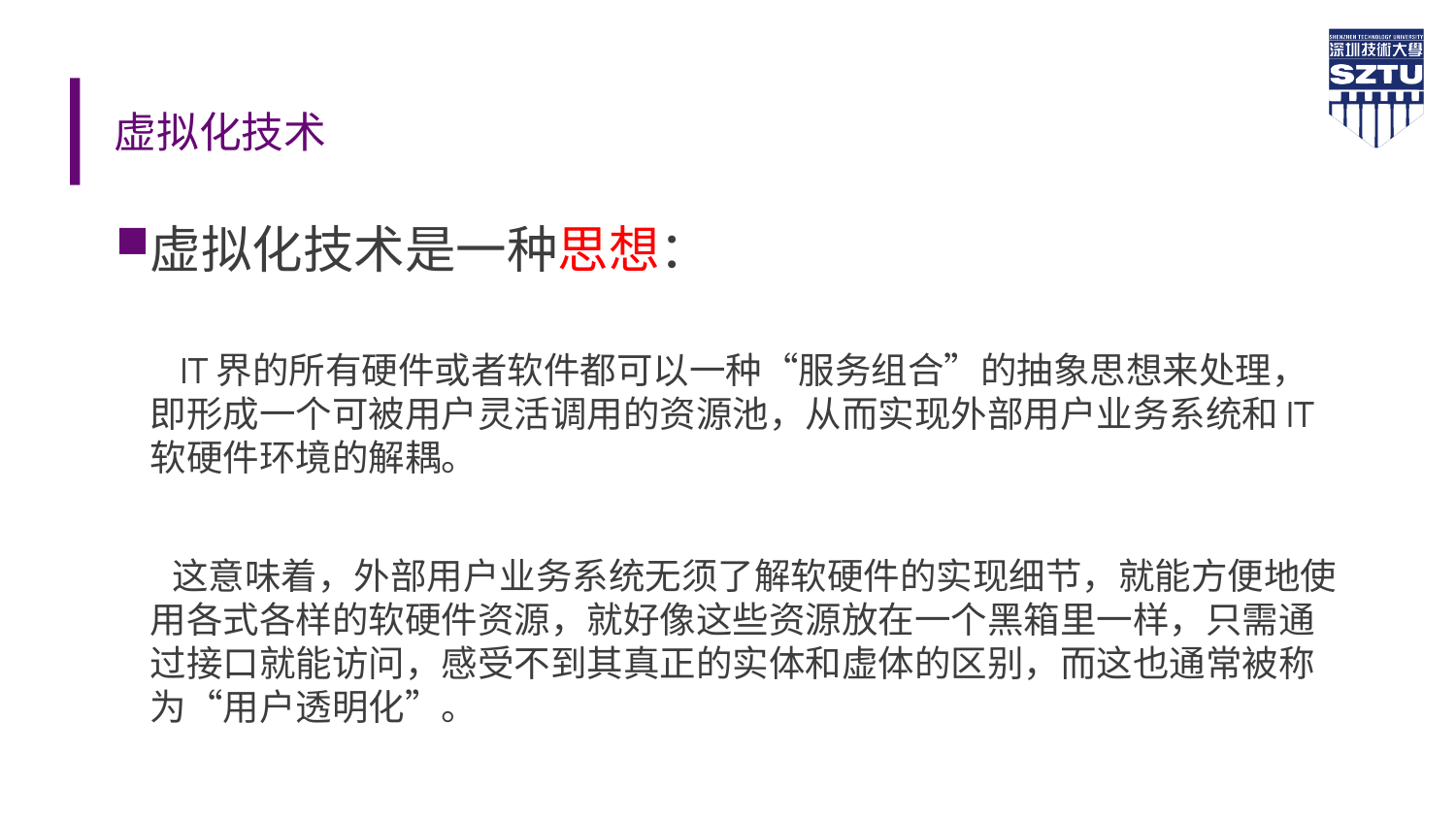

# 虚拟化技术
虚拟化技术是一种思想：

      IT界的所有硬件或者软件都可以一种“服务组合”的抽象思想来处理，即形成一个可被用户灵活调用的资源池，从而实现外部用户业务系统和IT软硬件环境的解耦。

      这意味着，外部用户业务系统无须了解软硬件的实现细节，就能方便地使用各式各样的软硬件资源，就好像这些资源放在一个黑箱里一样，只需通过接口就能访问，感受不到其真正的实体和虚体的区别，而这也通常被称为“用户透明化”。